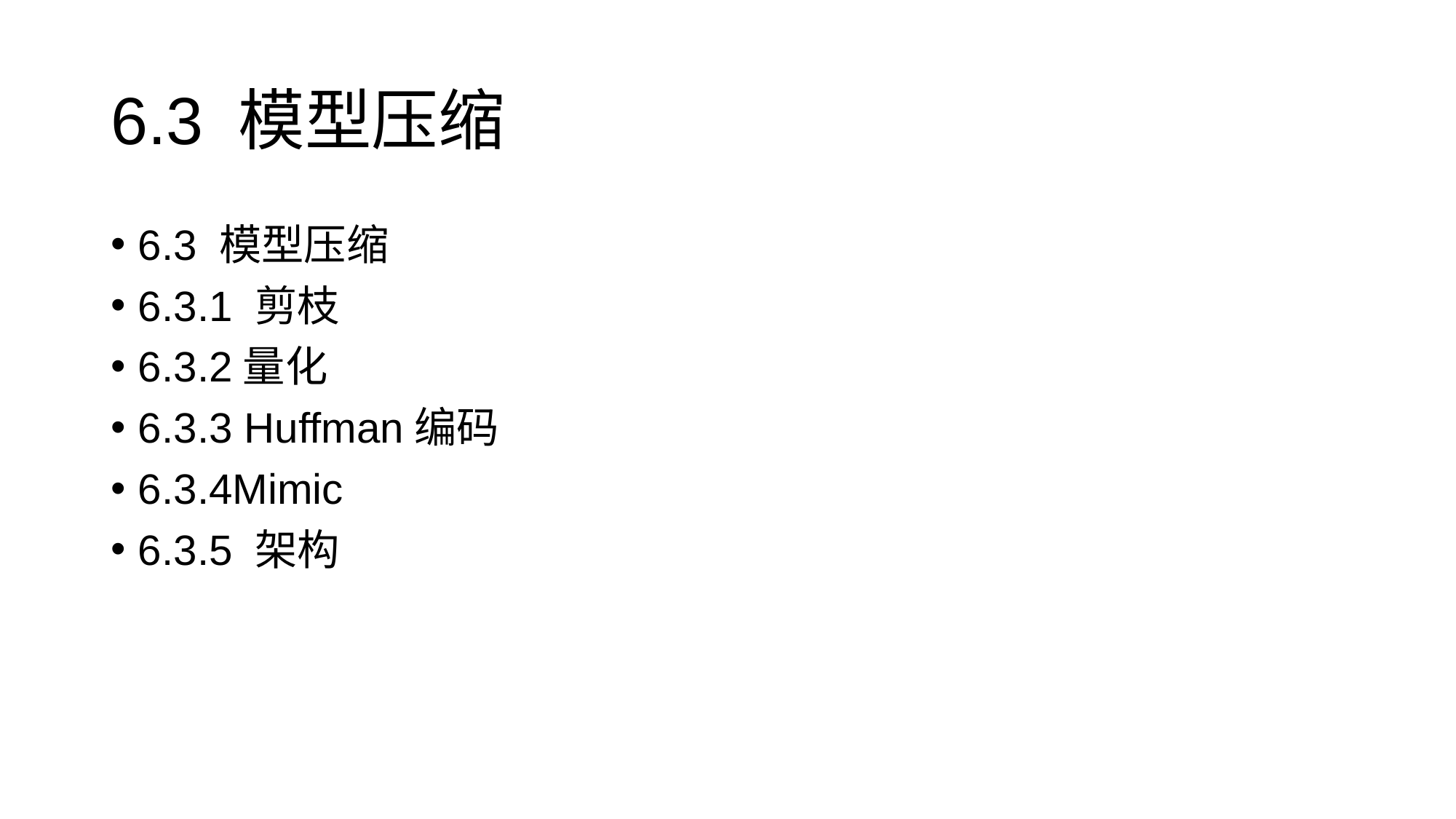

# 6.3 模型压缩
6.3 模型压缩
6.3.1 剪枝
6.3.2量化
6.3.3 Huffman编码
6.3.4Mimic
6.3.5 架构